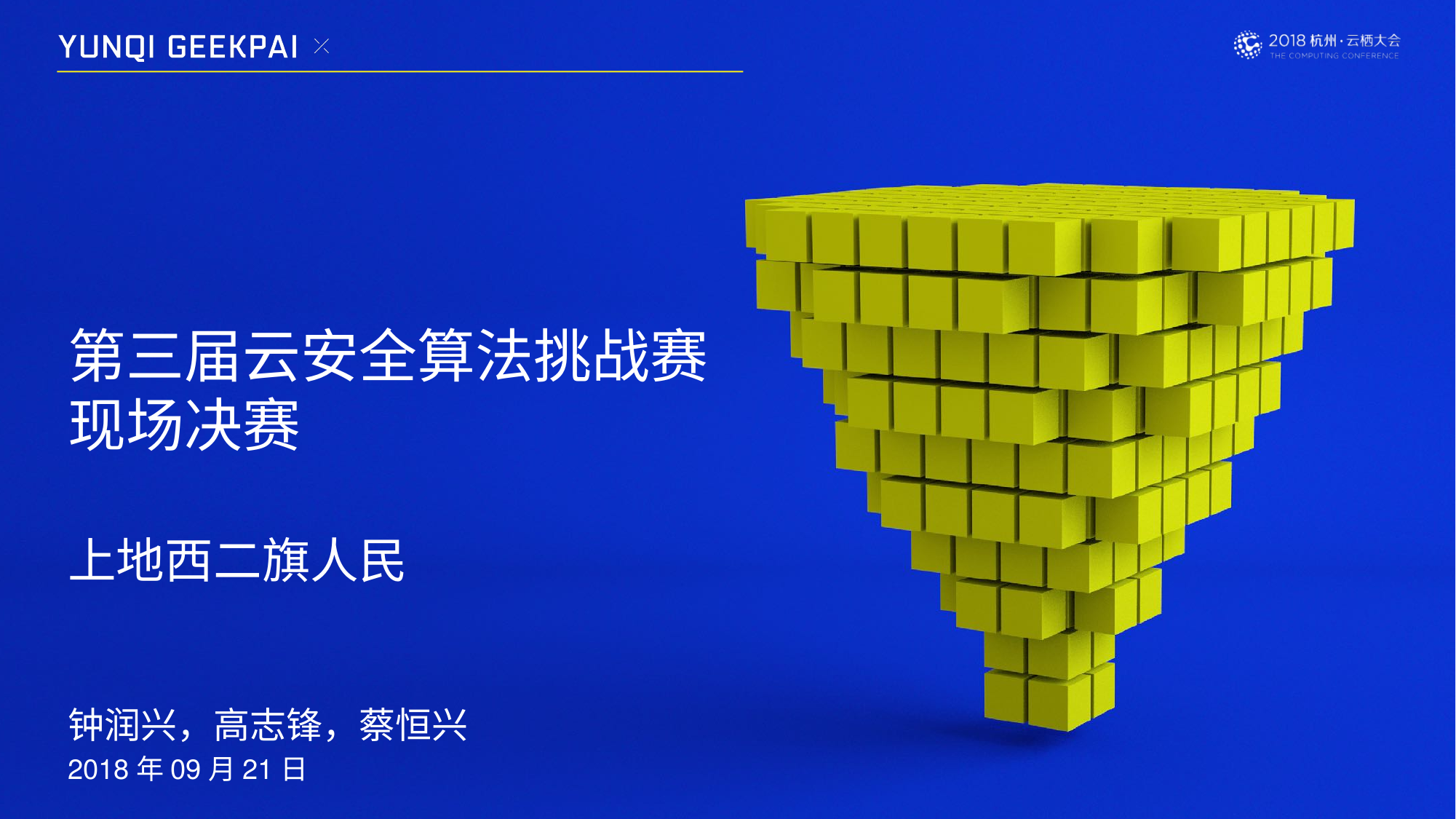

第三届云安全算法挑战赛
现场决赛
上地西二旗人民
钟润兴，高志锋，蔡恒兴
2018年09月21日